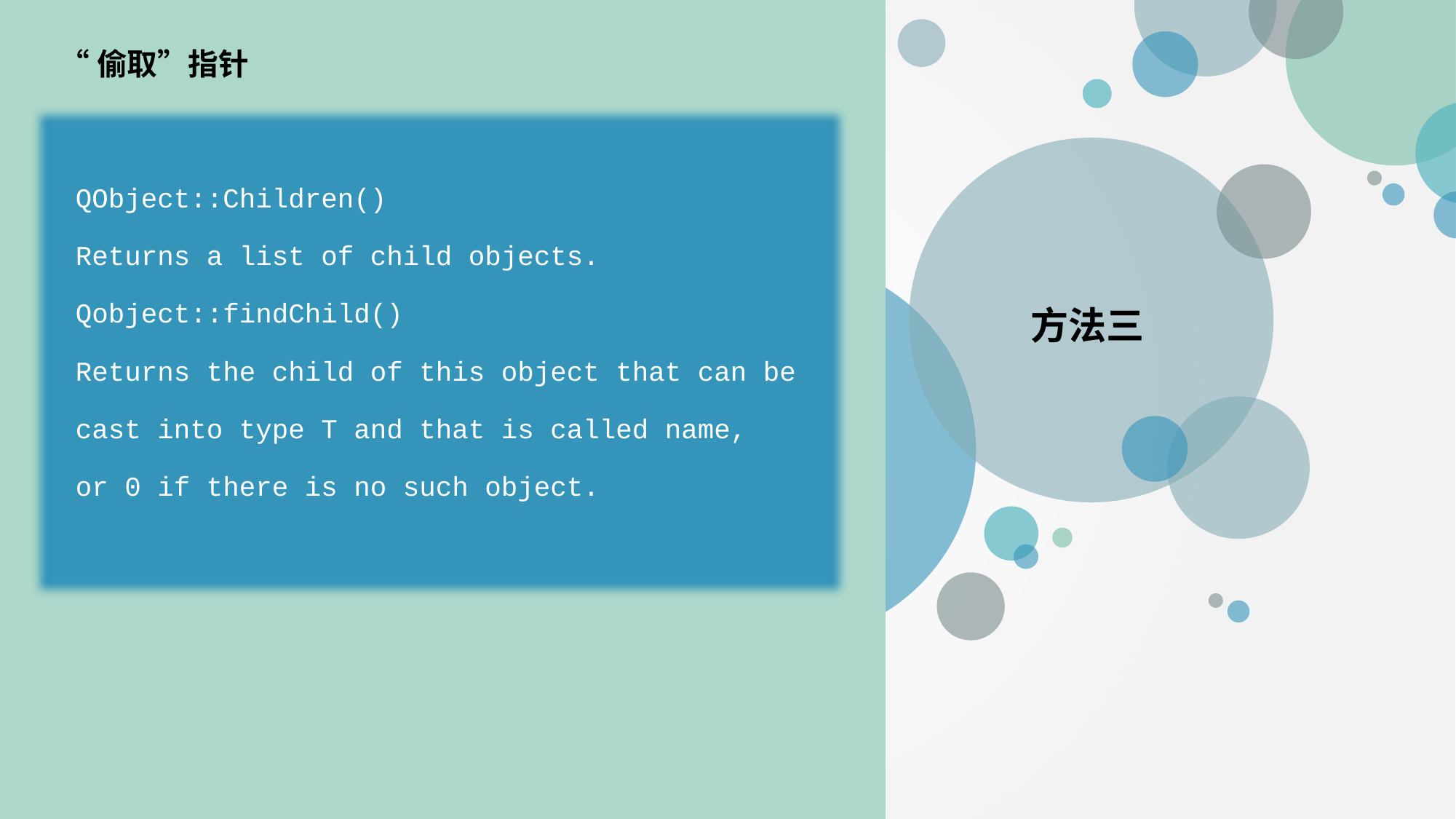

“偷取”指针
1 “偷取”指针

  QObject::Children()
  Returns a list of child objects.
  Qobject::findChild()
  Returns the child of this object that can be
  cast into type T and that is called name,
  or 0 if there is no such object.

方法一

方法三

方法二